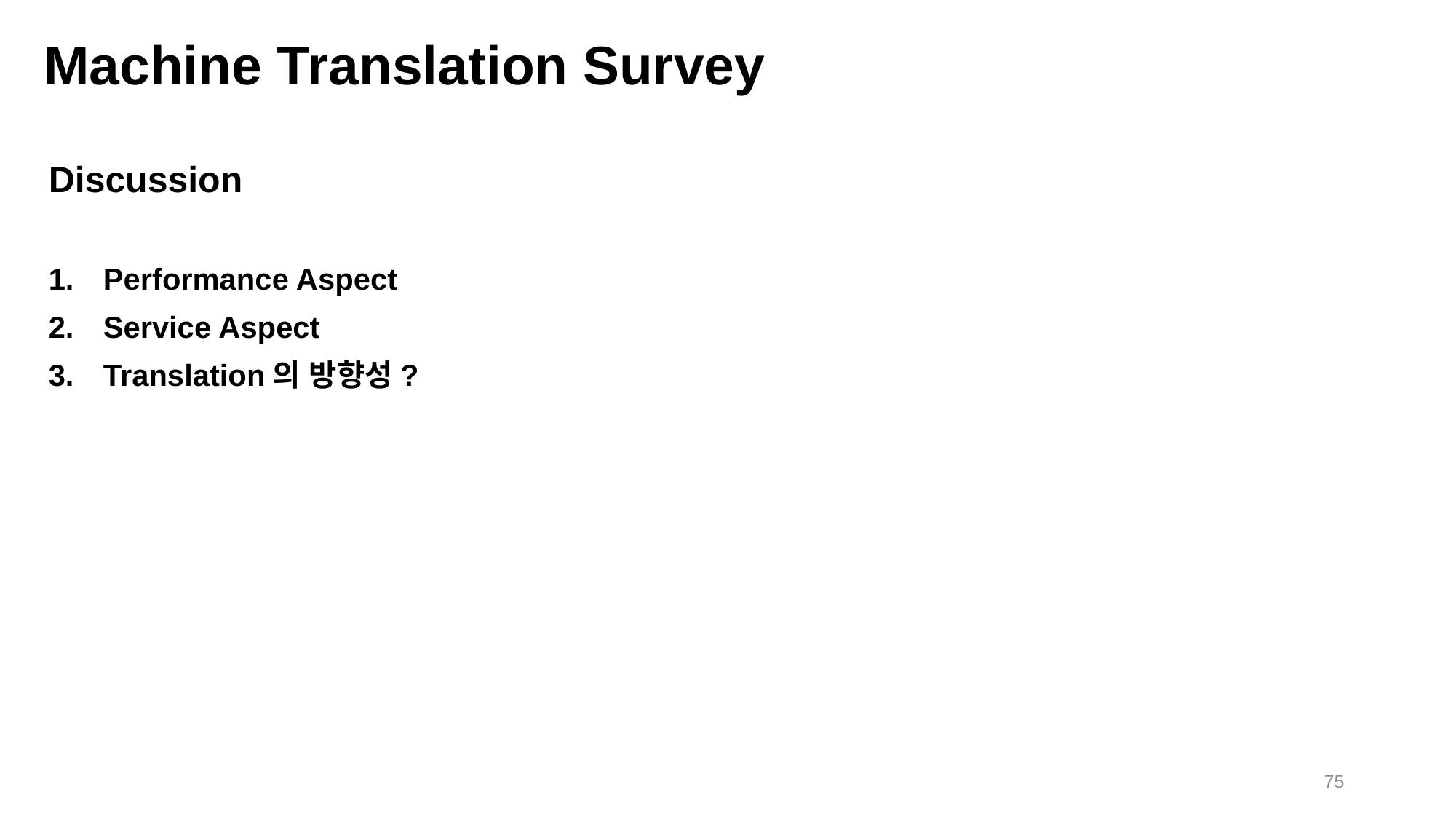

# Machine Translation Survey
Discussion

Performance Aspect
Service Aspect
Translation의 방향성?
75